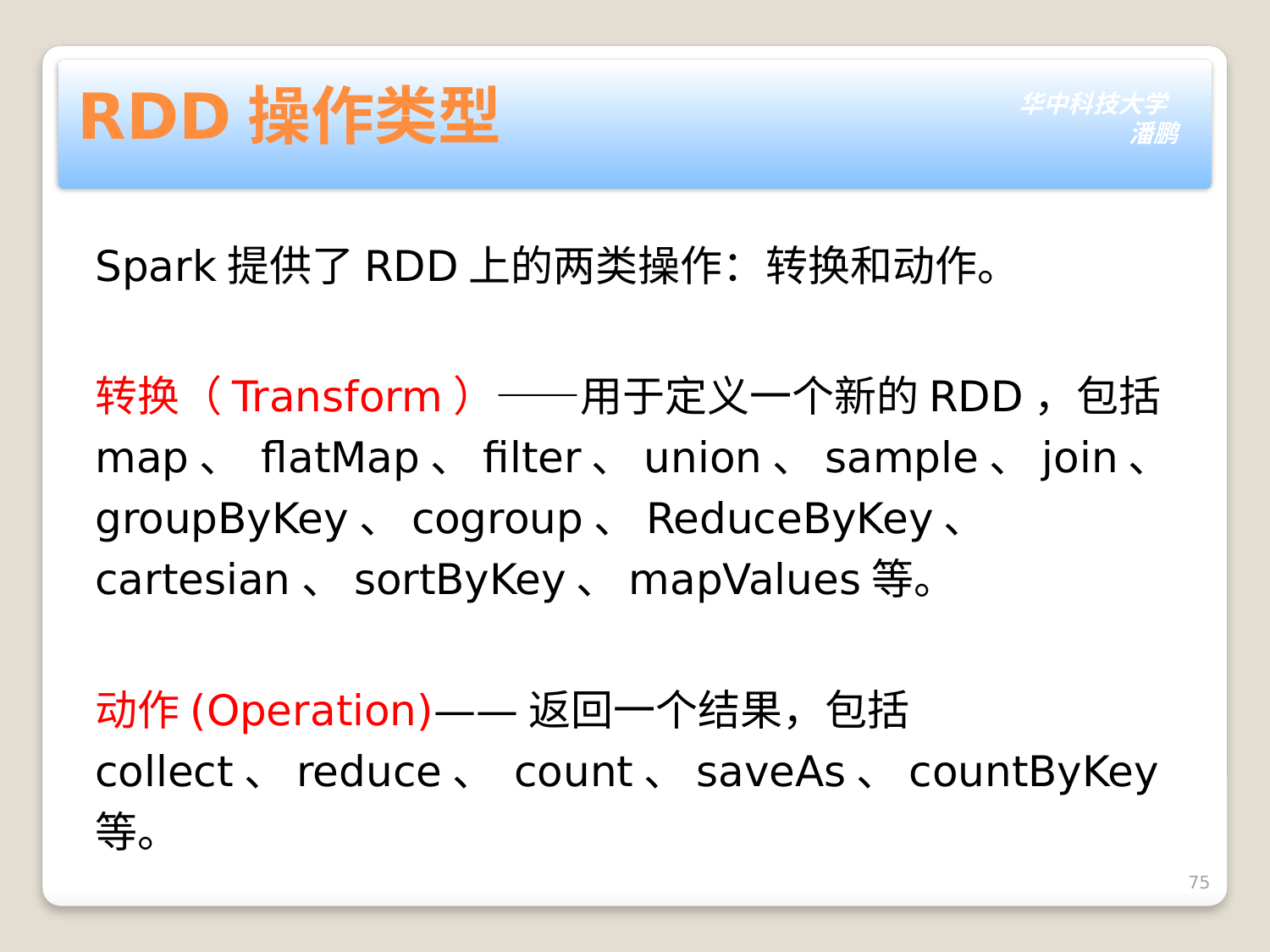

# RDD操作类型
Spark提供了RDD上的两类操作：转换和动作。

转换（Transform）——用于定义一个新的RDD，包括map、 flatMap、filter、union、sample、join、 groupByKey、cogroup、ReduceByKey、 cartesian、sortByKey、mapValues等。

动作(Operation)——返回一个结果，包括collect、reduce、 count、saveAs、countByKey等。
75